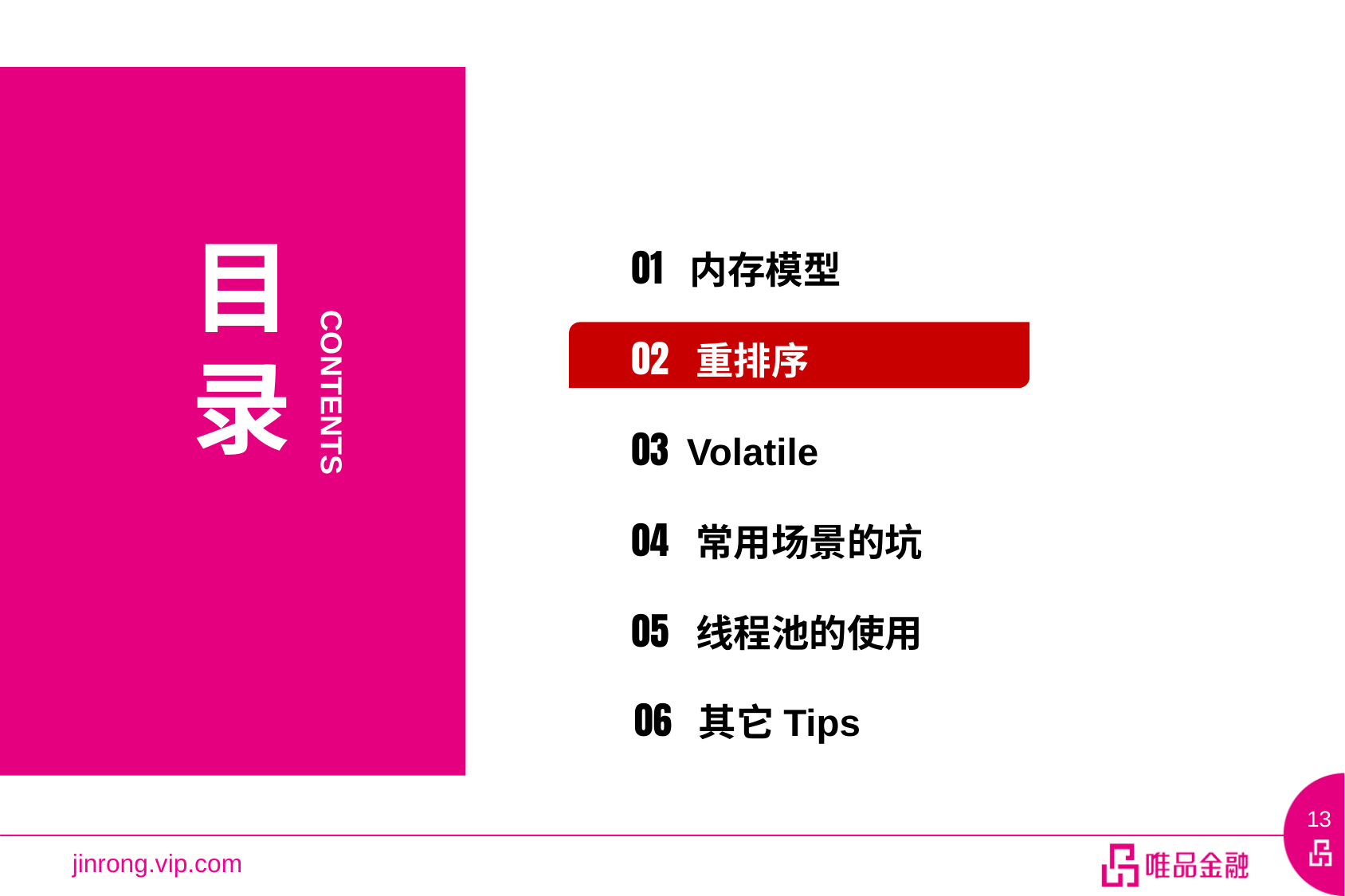

目
录
CONTENTS
01  内存模型
02  重排序

03  Volatile
04  常用场景的坑
05  线程池的使用
06  其它Tips